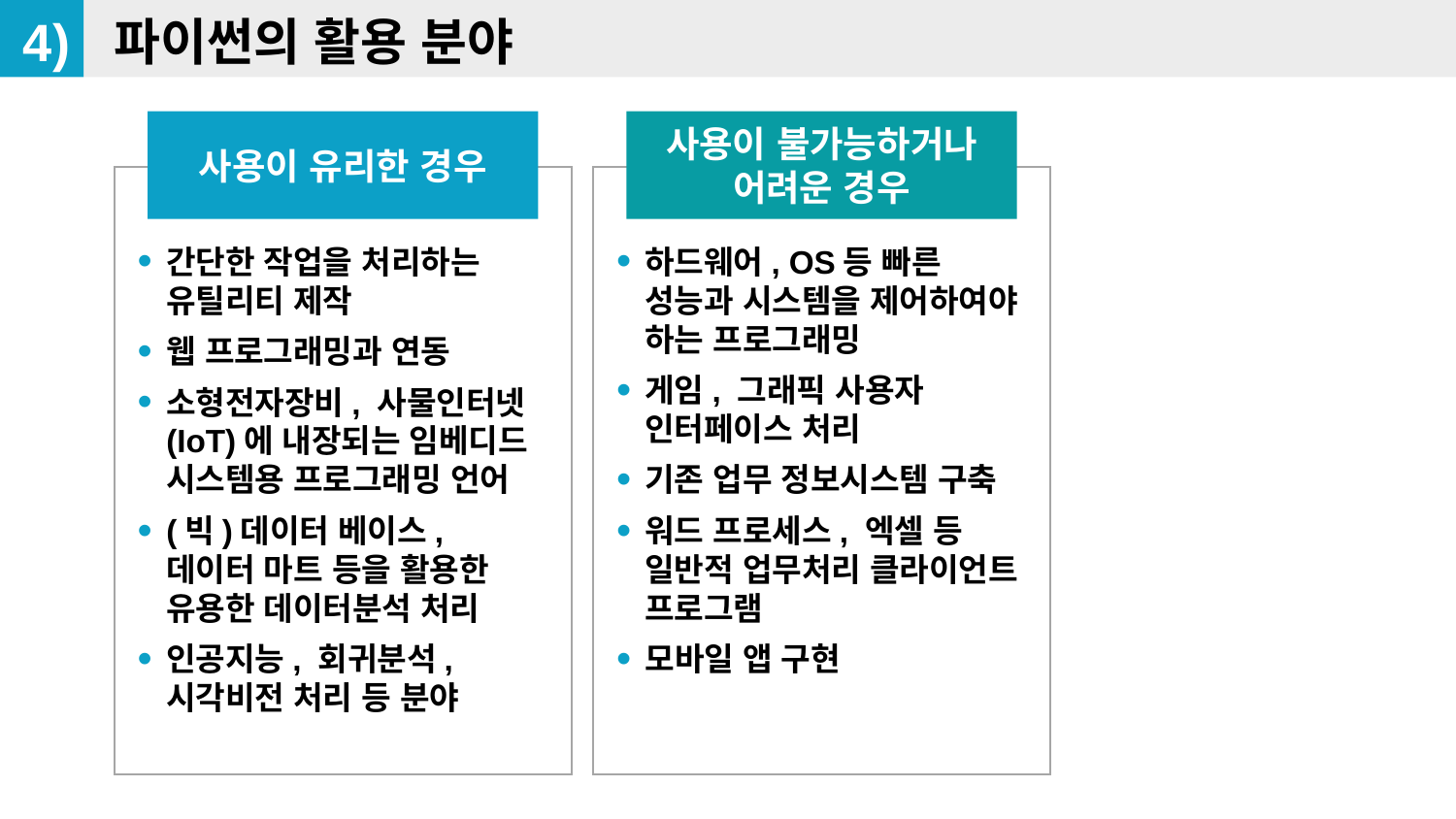

4)
파이썬의 활용 분야
사용이 불가능하거나
어려운 경우
사용이 유리한 경우
간단한 작업을 처리하는 유틸리티 제작
웹 프로그래밍과 연동
소형전자장비, 사물인터넷(IoT)에 내장되는 임베디드 시스템용 프로그래밍 언어
(빅)데이터 베이스,
데이터 마트 등을 활용한 유용한 데이터분석 처리
인공지능, 회귀분석,
시각비전 처리 등 분야
하드웨어, OS등 빠른 성능과 시스템을 제어하여야 하는 프로그래밍
게임, 그래픽 사용자 인터페이스 처리
기존 업무 정보시스템 구축
워드 프로세스, 엑셀 등 일반적 업무처리 클라이언트 프로그램
모바일 앱 구현